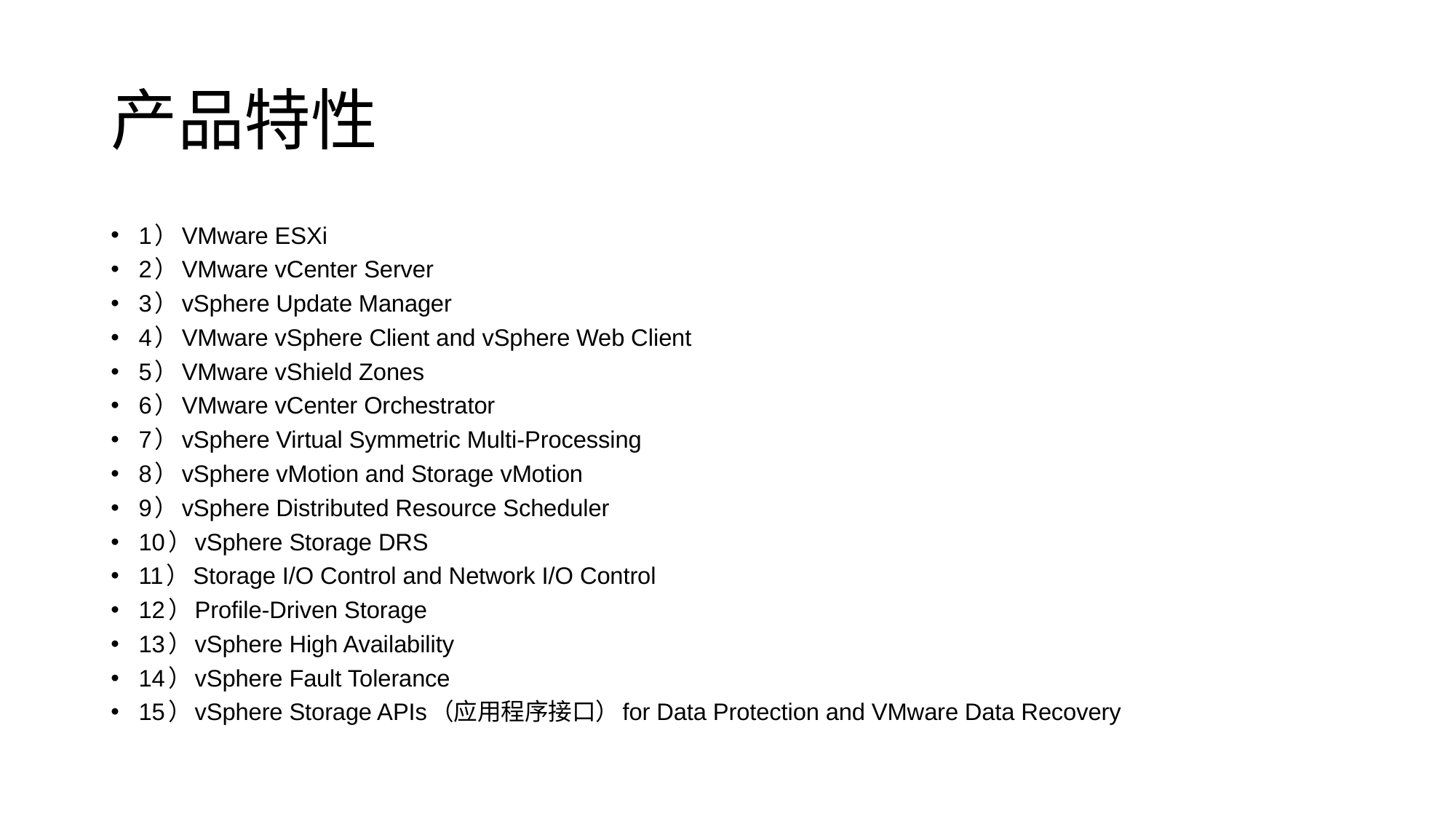

# 产品特性
1）VMware ESXi
2）VMware vCenter Server
3）vSphere Update Manager
4）VMware vSphere Client and vSphere Web Client
5）VMware vShield Zones
6）VMware vCenter Orchestrator
7）vSphere Virtual Symmetric Multi-Processing
8）vSphere vMotion and Storage vMotion
9）vSphere Distributed Resource Scheduler
10）vSphere Storage DRS
11）Storage I/O Control and Network I/O Control
12）Profile-Driven Storage
13）vSphere High Availability
14）vSphere Fault Tolerance
15）vSphere Storage APIs（应用程序接口）for Data Protection and VMware Data Recovery